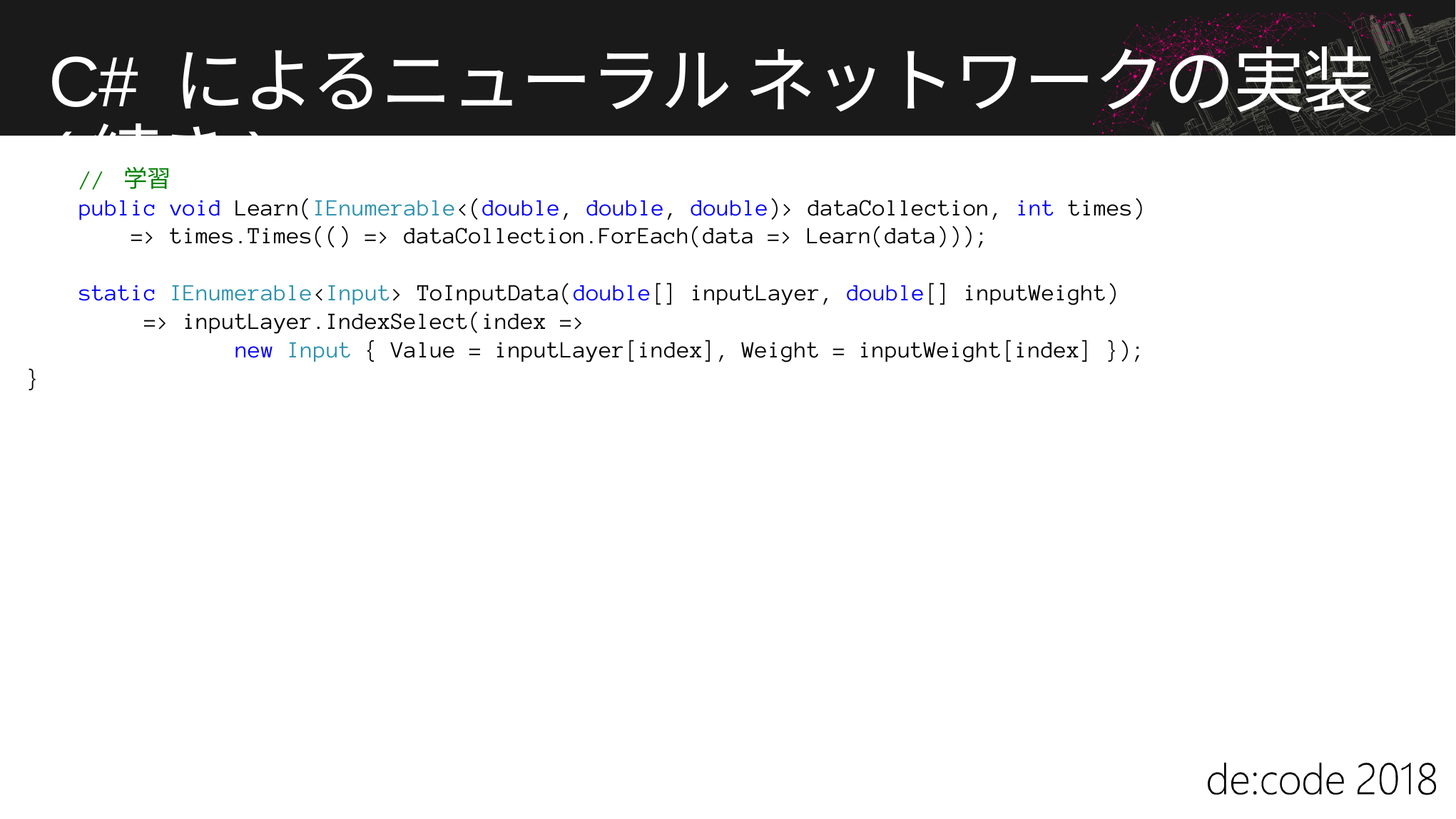

# C# によるニューラル ネットワークの実装 (続き)
    // 学習
    public void Learn(IEnumerable<(double, double, double)> dataCollection, int times)
        => times.Times(() => dataCollection.ForEach(data => Learn(data)));

    static IEnumerable<Input> ToInputData(double[] inputLayer, double[] inputWeight)
         => inputLayer.IndexSelect(index =>
                new Input { Value = inputLayer[index], Weight = inputWeight[index] });
}